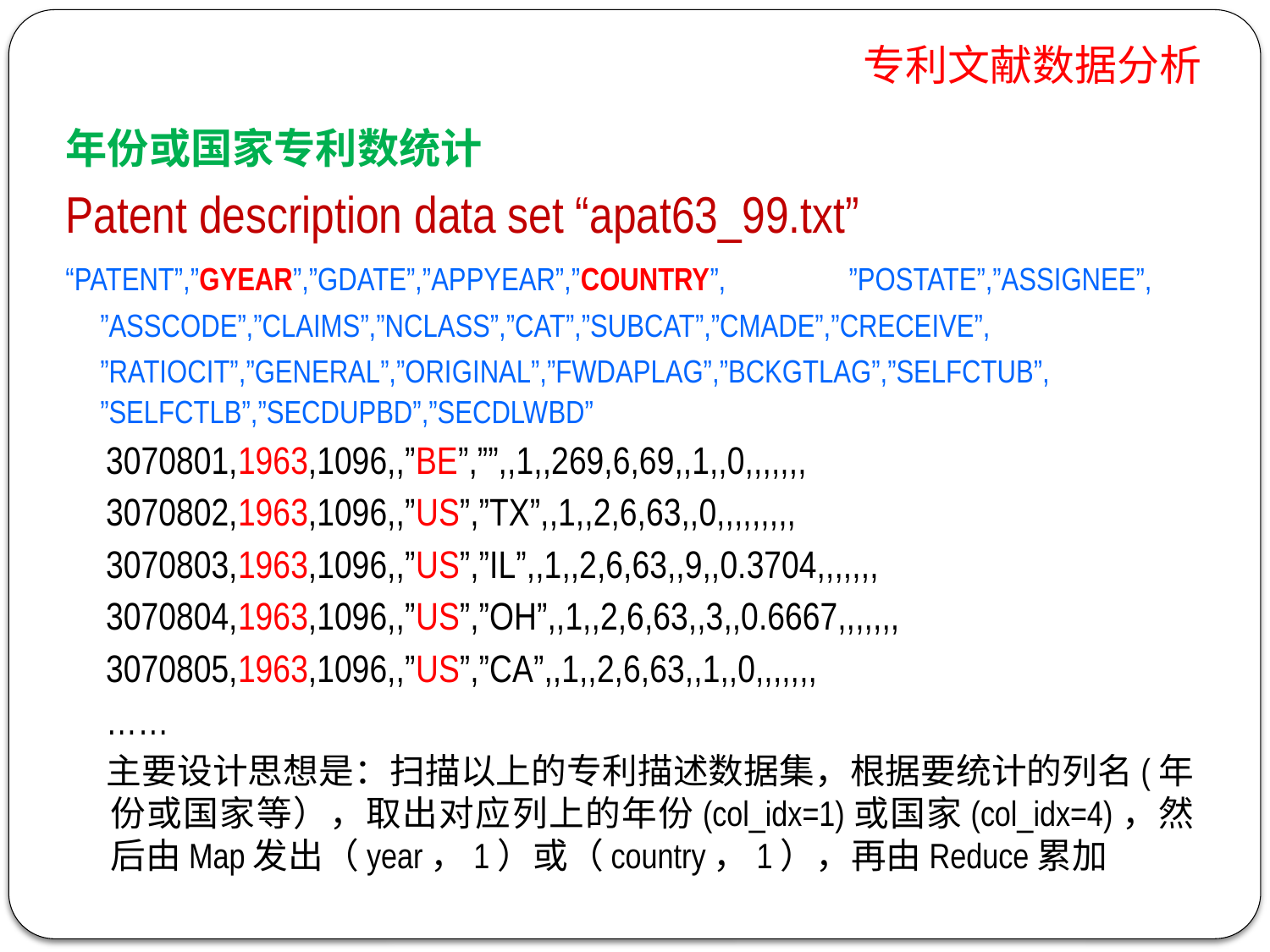

# 专利文献数据分析
年份或国家专利数统计
Patent description data set “apat63_99.txt”
“PATENT”,”GYEAR”,”GDATE”,”APPYEAR”,”COUNTRY”,   ”POSTATE”,”ASSIGNEE”,  ”ASSCODE”,”CLAIMS”,”NCLASS”,”CAT”,”SUBCAT”,”CMADE”,”CRECEIVE”,  ”RATIOCIT”,”GENERAL”,”ORIGINAL”,”FWDAPLAG”,”BCKGTLAG”,”SELFCTUB”,  ”SELFCTLB”,”SECDUPBD”,”SECDLWBD”
3070801,1963,1096,,”BE”,””,,1,,269,6,69,,1,,0,,,,,,,
3070802,1963,1096,,”US”,”TX”,,1,,2,6,63,,0,,,,,,,,,
3070803,1963,1096,,”US”,”IL”,,1,,2,6,63,,9,,0.3704,,,,,,,
3070804,1963,1096,,”US”,”OH”,,1,,2,6,63,,3,,0.6667,,,,,,,
3070805,1963,1096,,”US”,”CA”,,1,,2,6,63,,1,,0,,,,,,,
……
主要设计思想是：扫描以上的专利描述数据集，根据要统计的列名(年份或国家等），取出对应列上的年份(col_idx=1)或国家(col_idx=4)，然后由Map发出（year，1）或（country，1），再由Reduce累加